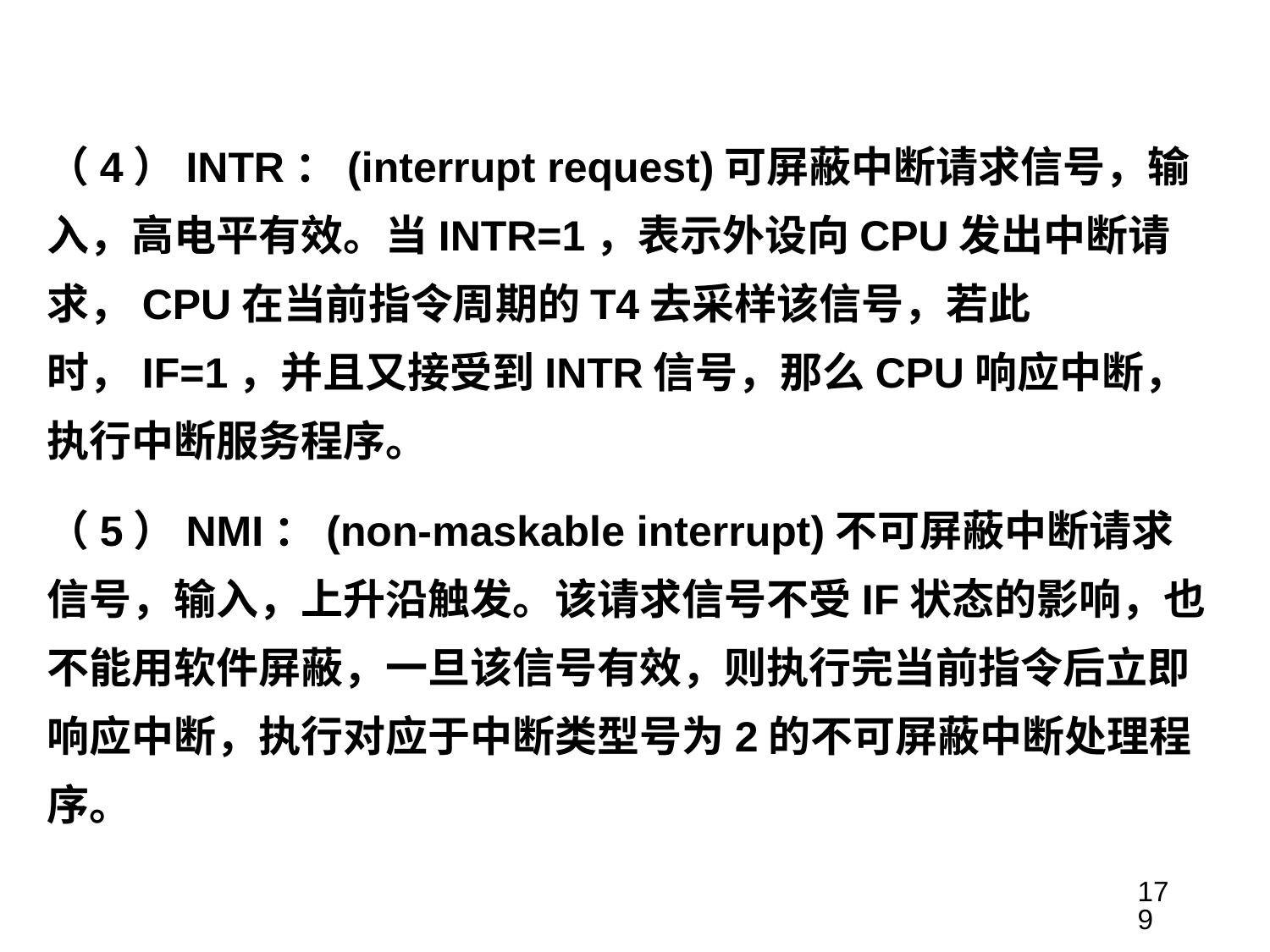

（4）INTR：(interrupt request)可屏蔽中断请求信号，输入，高电平有效。当INTR=1，表示外设向CPU发出中断请求，CPU在当前指令周期的T4去采样该信号，若此时，IF=1，并且又接受到INTR信号，那么CPU响应中断，执行中断服务程序。
（5）NMI：(non-maskable interrupt)不可屏蔽中断请求信号，输入，上升沿触发。该请求信号不受IF状态的影响，也不能用软件屏蔽，一旦该信号有效，则执行完当前指令后立即响应中断，执行对应于中断类型号为2的不可屏蔽中断处理程序。
179